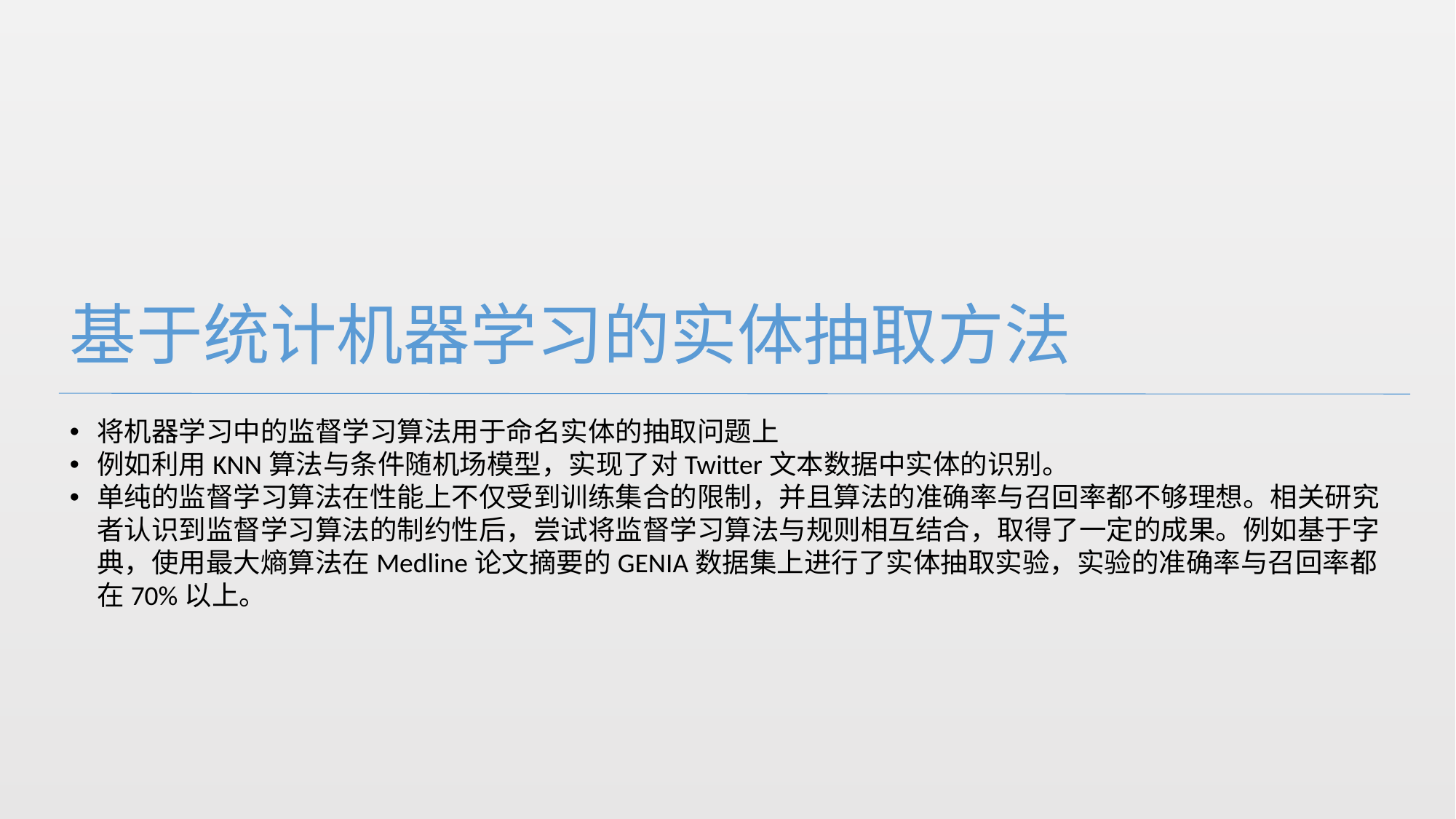

基于统计机器学习的实体抽取方法
将机器学习中的监督学习算法用于命名实体的抽取问题上
例如利用KNN算法与条件随机场模型，实现了对Twitter文本数据中实体的识别。
单纯的监督学习算法在性能上不仅受到训练集合的限制，并且算法的准确率与召回率都不够理想。相关研究者认识到监督学习算法的制约性后，尝试将监督学习算法与规则相互结合，取得了一定的成果。例如基于字典，使用最大熵算法在Medline论文摘要的GENIA数据集上进行了实体抽取实验，实验的准确率与召回率都在70%以上。